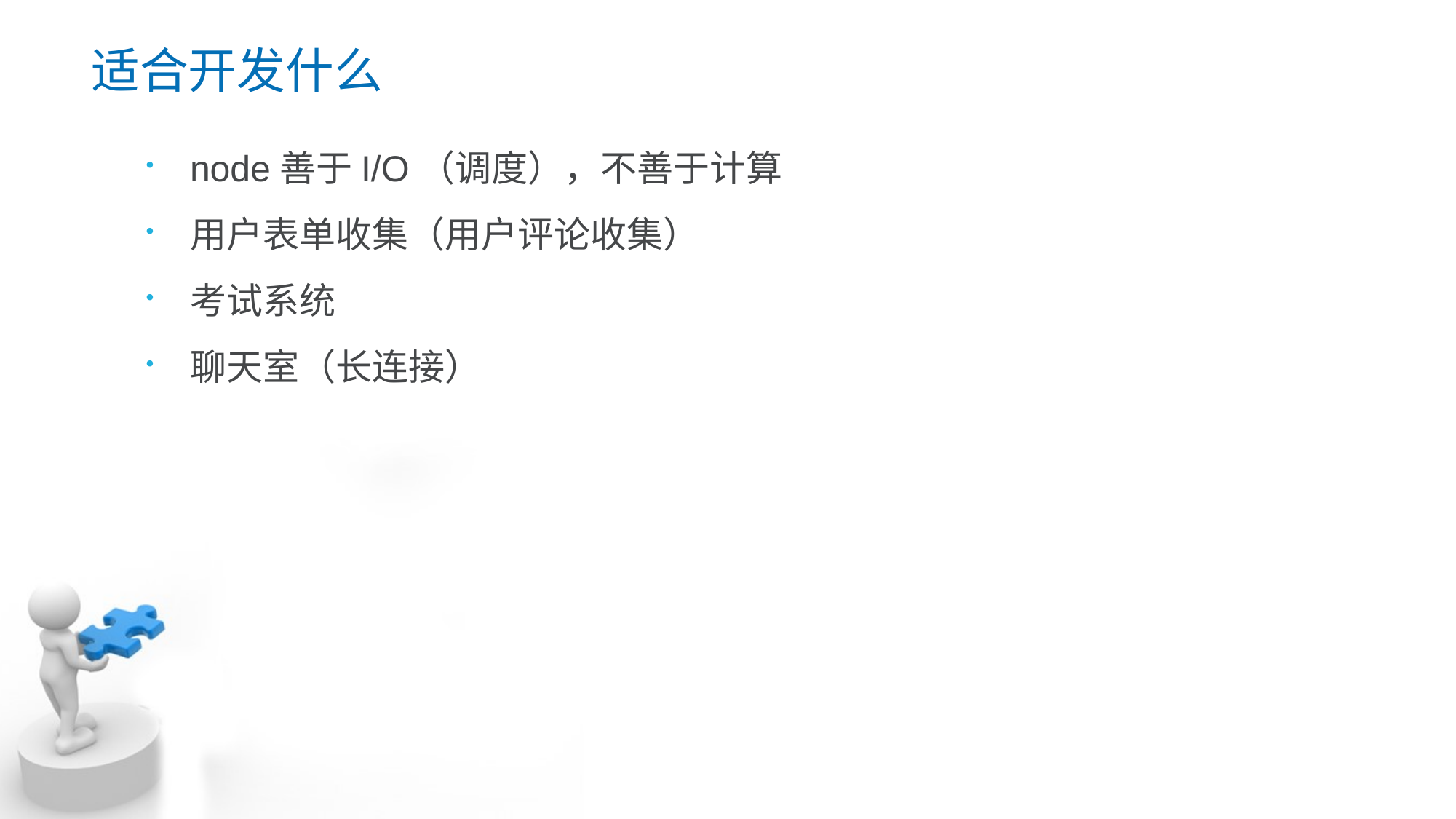

# 适合开发什么
node善于I/O（调度），不善于计算
用户表单收集（用户评论收集）
考试系统
聊天室（长连接）